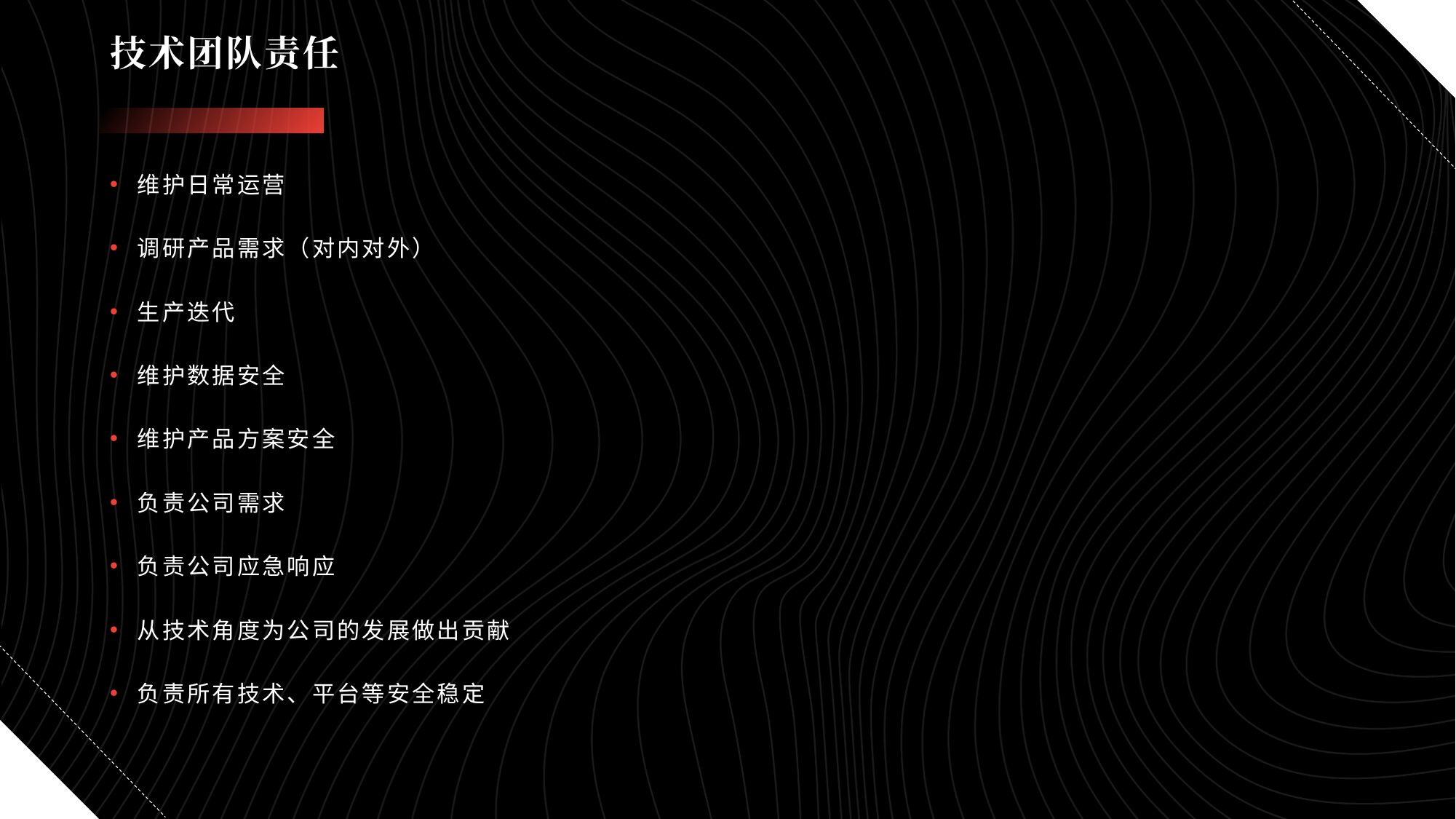

# 技术团队责任
维护日常运营
调研产品需求（对内对外）
生产迭代
维护数据安全
维护产品方案安全
负责公司需求
负责公司应急响应
从技术角度为公司的发展做出贡献
负责所有技术、平台等安全稳定